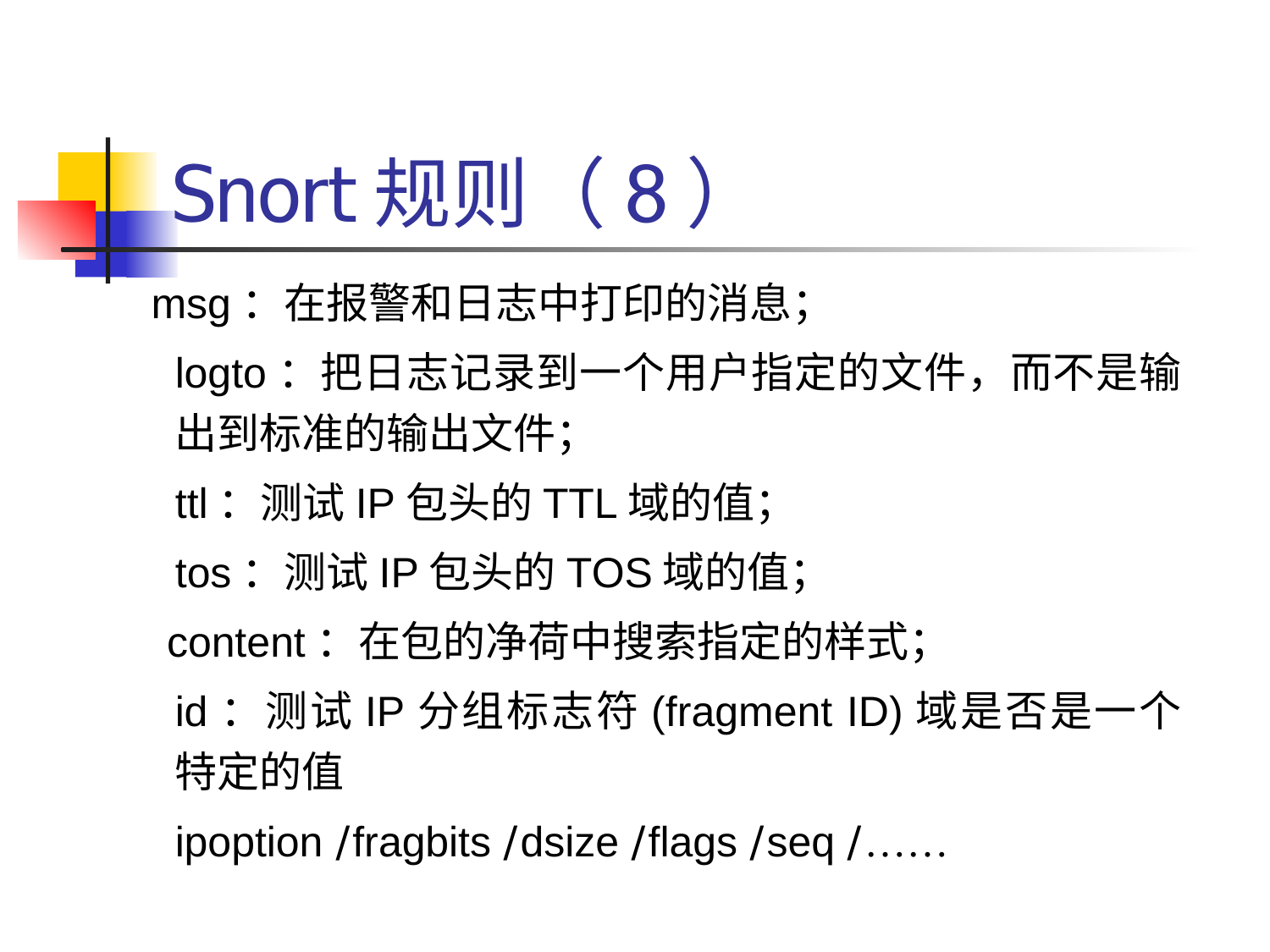

# Snort规则（8）

  msg：在报警和日志中打印的消息；
	logto：把日志记录到一个用户指定的文件，而不是输出到标准的输出文件；
	ttl：测试IP包头的TTL域的值；
	tos：测试IP包头的TOS域的值；
   content：在包的净荷中搜索指定的样式；
	id：测试IP分组标志符(fragment ID)域是否是一个特定的值
	ipoption /fragbits /dsize /flags /seq /……